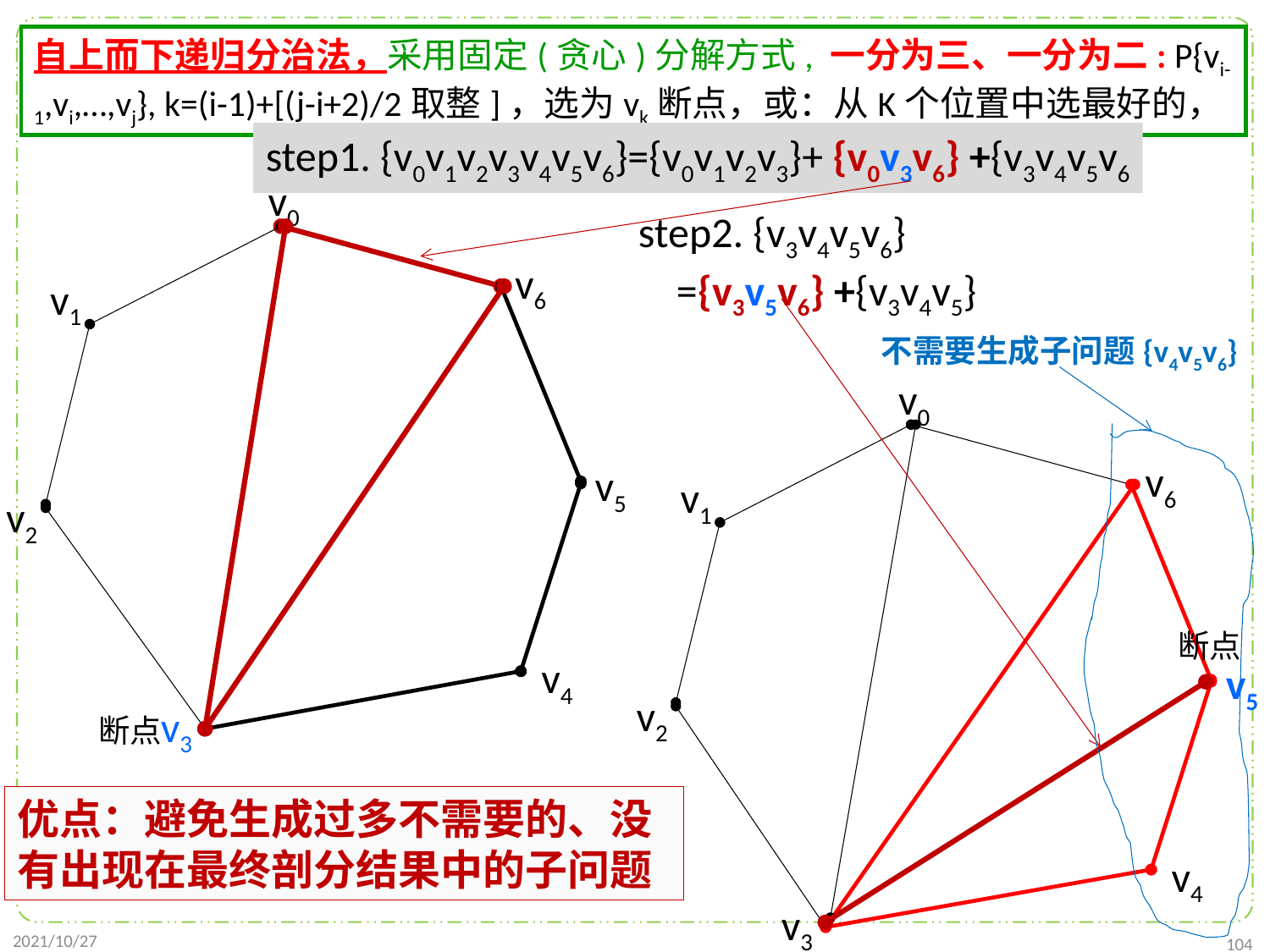

自上而下递归分治法，采用固定(贪心)分解方式, 一分为三、一分为二: P{vi-1,vi,…,vj}, k=(i-1)+[(j-i+2)/2取整]，选为vk断点，或：从K个位置中选最好的，
step1. {v0v1v2v3v4v5v6}={v0v1v2v3}+ {v0v3v6} +{v3v4v5v6
v0
step2. {v3v4v5v6}
    ={v3v5v6} +{v3v4v5}
v6
v1
不需要生成子问题{v4v5v6}
v0

v6
v5
v1
v2
断点
v4
v5
v2
 v3
断点
优点：避免生成过多不需要的、没有出现在最终剖分结果中的子问题
v4
v3

2021/10/27
104